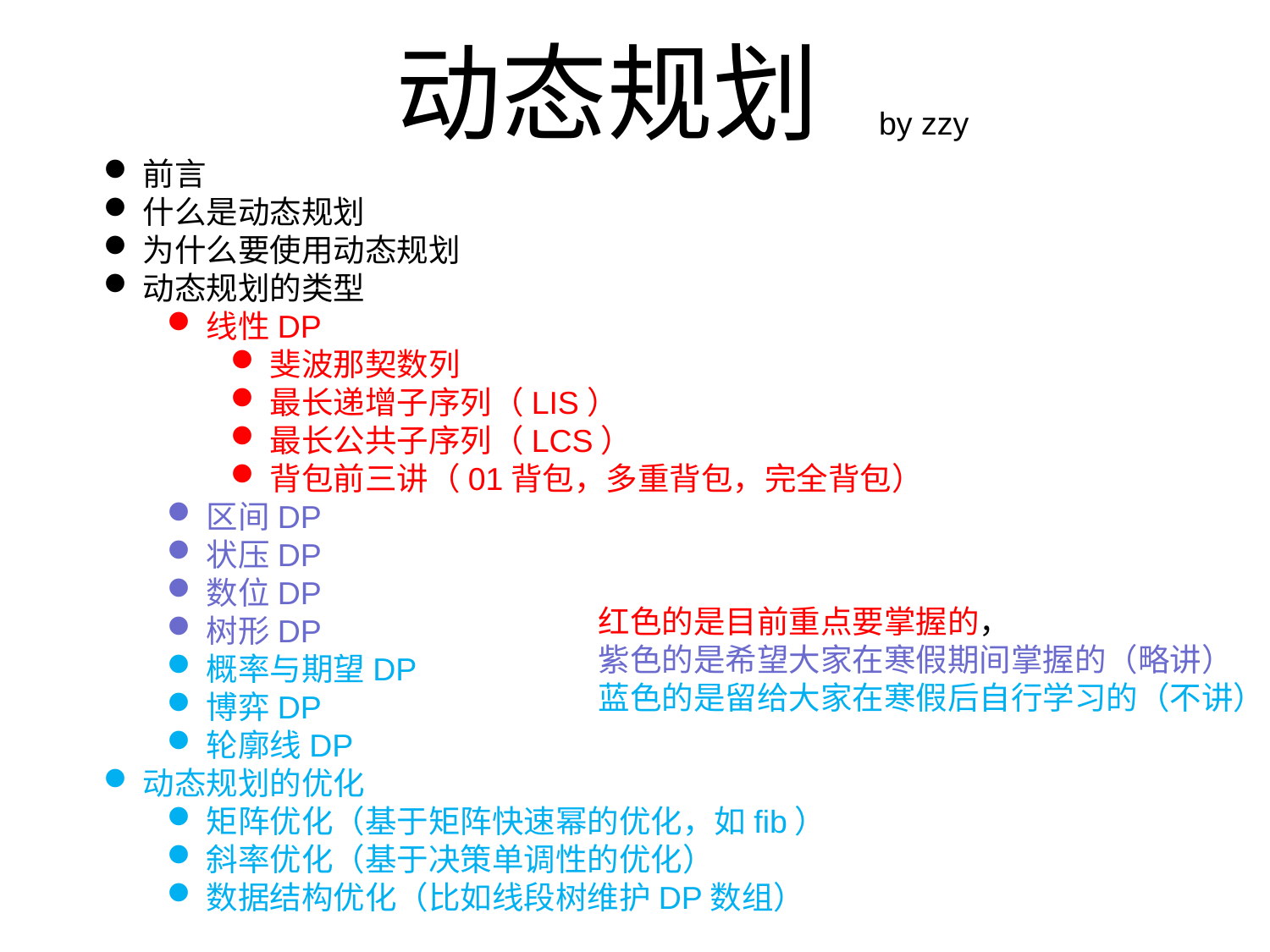

# 动态规划
by zzy
前言
什么是动态规划
为什么要使用动态规划
动态规划的类型
线性DP
斐波那契数列
最长递增子序列（LIS）
最长公共子序列（LCS）
背包前三讲（01背包，多重背包，完全背包）
区间DP
状压DP
数位DP
树形DP
概率与期望DP
博弈DP
轮廓线DP
动态规划的优化
矩阵优化（基于矩阵快速幂的优化，如fib）
斜率优化（基于决策单调性的优化）
数据结构优化（比如线段树维护DP数组）

红色的是目前重点要掌握的，
紫色的是希望大家在寒假期间掌握的（略讲）
蓝色的是留给大家在寒假后自行学习的（不讲）